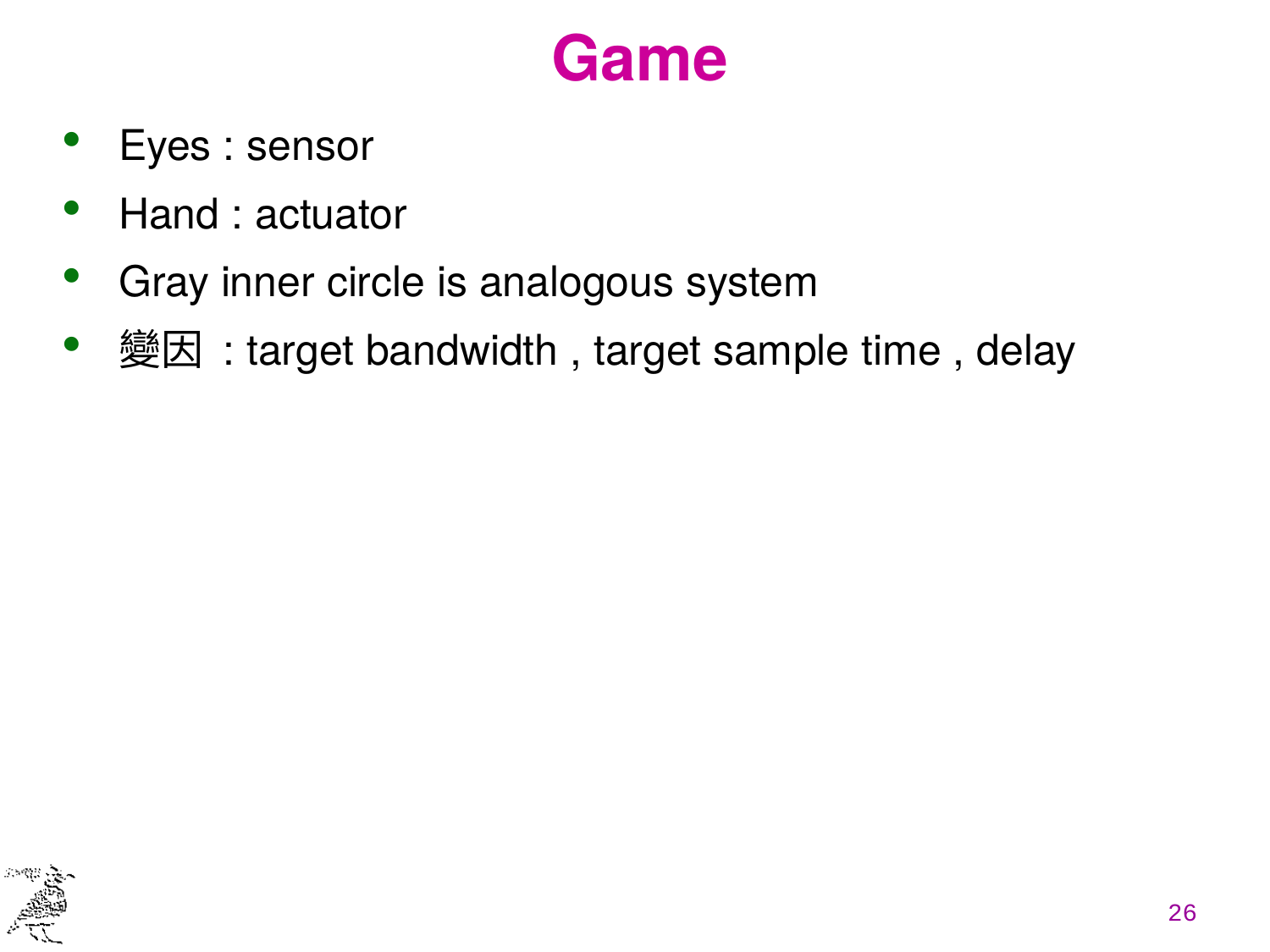

# Game
Eyes : sensor
Hand : actuator
Gray inner circle is analogous system
變因 : target bandwidth , target sample time , delay
26